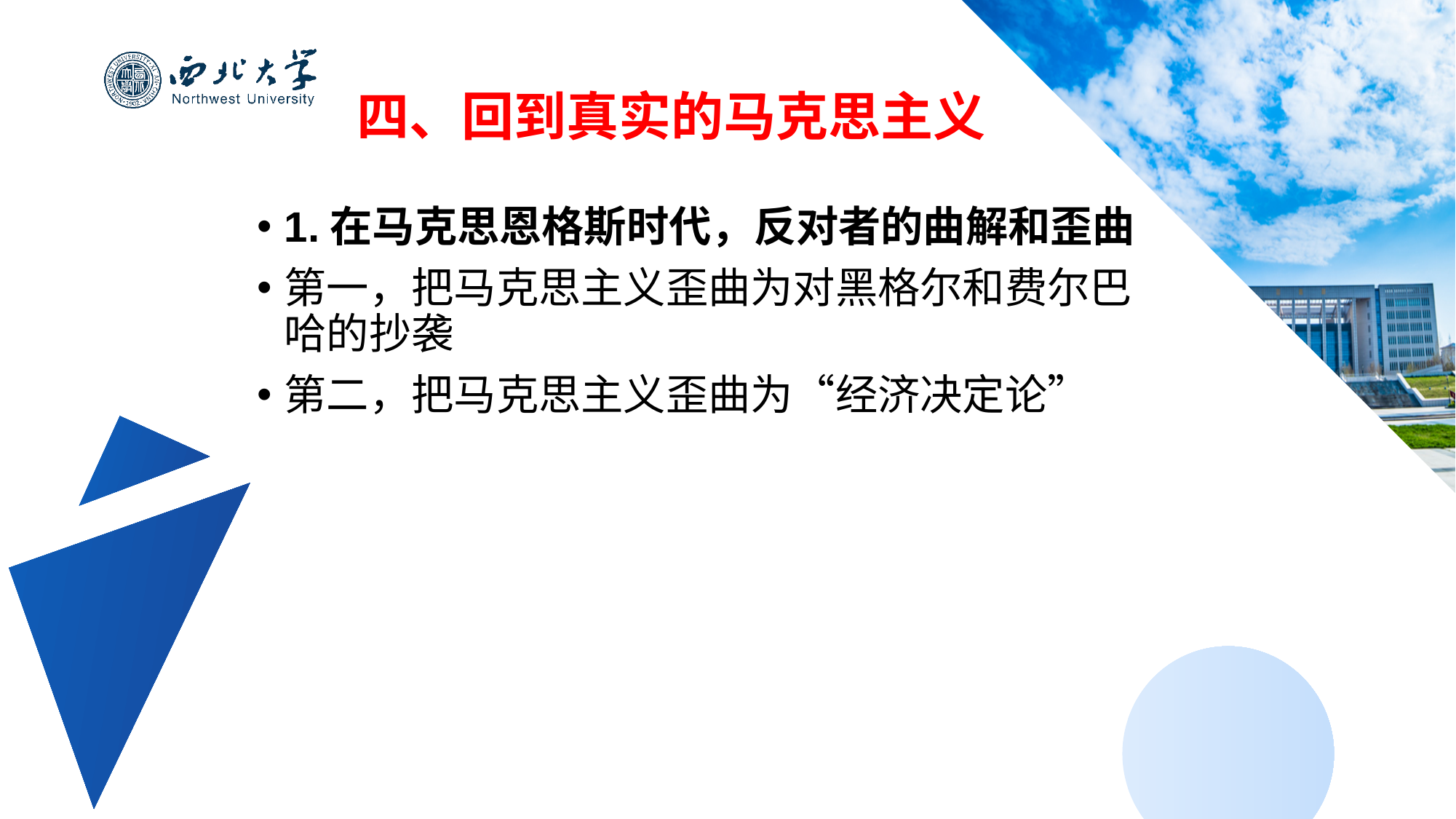

四、回到真实的马克思主义

1.在马克思恩格斯时代，反对者的曲解和歪曲
第一，把马克思主义歪曲为对黑格尔和费尔巴哈的抄袭
第二，把马克思主义歪曲为“经济决定论”